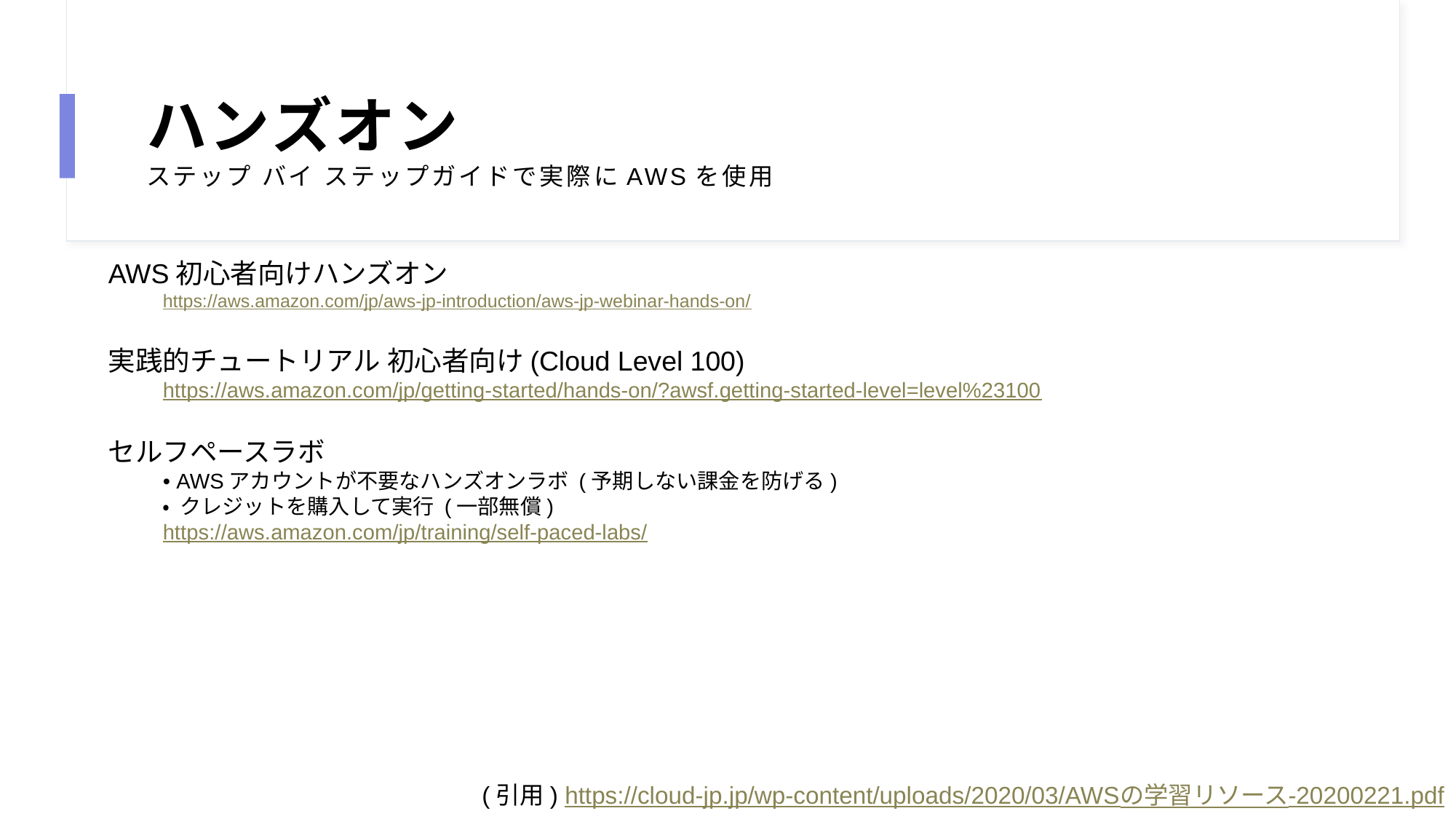

# ハンズオン ステップ バイ ステップガイドで実際にAWSを使用
AWS初心者向けハンズオン
https://aws.amazon.com/jp/aws-jp-introduction/aws-jp-webinar-hands-on/

実践的チュートリアル 初心者向け(Cloud Level 100)
https://aws.amazon.com/jp/getting-started/hands-on/?awsf.getting-started-level=level%23100

セルフペースラボ
• AWSアカウントが不要なハンズオンラボ (予期しない課金を防げる)
• クレジットを購入して実行 (一部無償)
https://aws.amazon.com/jp/training/self-paced-labs/

(引用) https://cloud-jp.jp/wp-content/uploads/2020/03/AWSの学習リソース-20200221.pdf